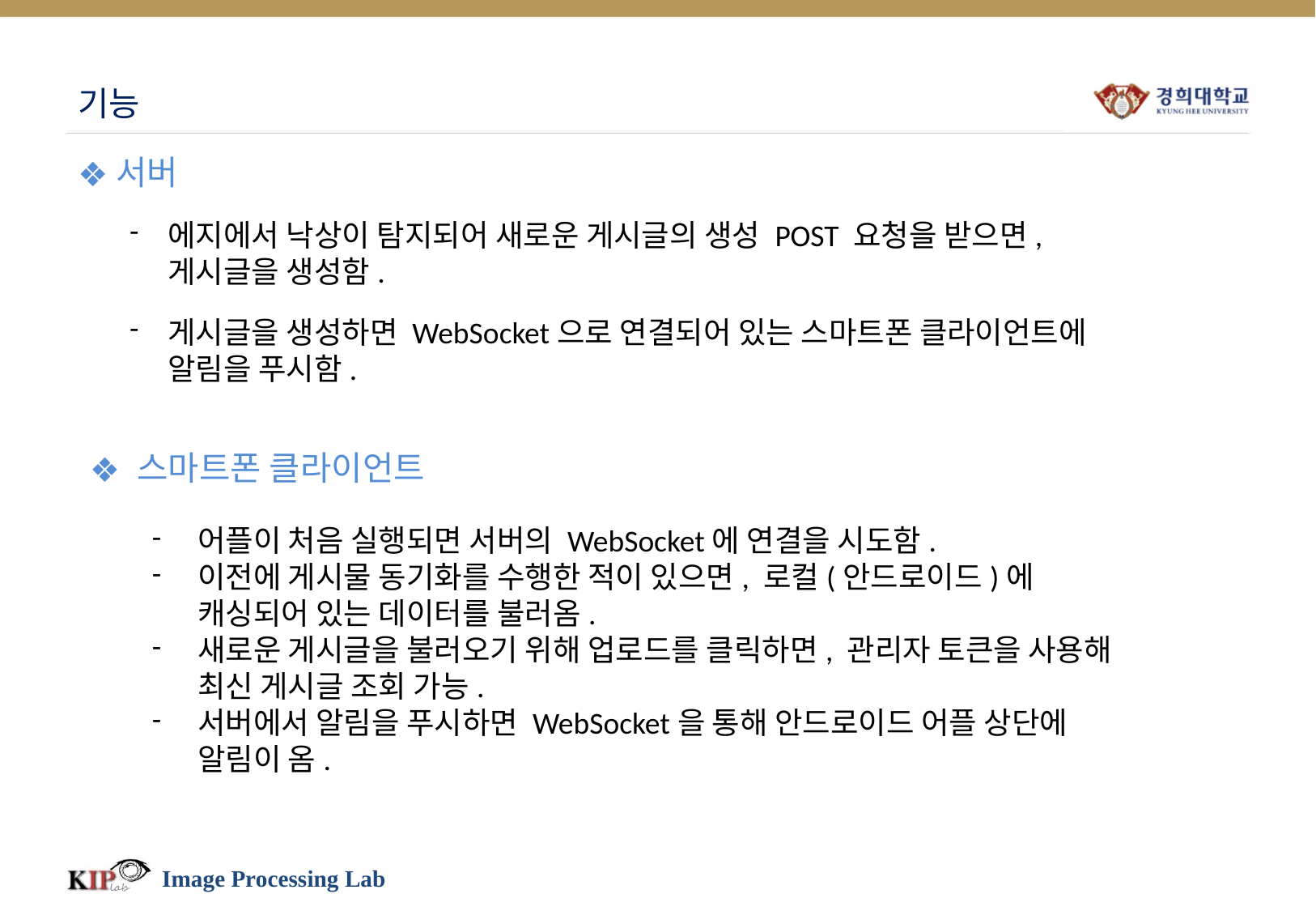

# 기능
서버
에지에서 낙상이 탐지되어 새로운 게시글의 생성 POST 요청을 받으면,
게시글을 생성함.
게시글을 생성하면 WebSocket으로 연결되어 있는 스마트폰 클라이언트에 알림을 푸시함.

스마트폰 클라이언트

어플이 처음 실행되면 서버의 WebSocket에 연결을 시도함.
이전에 게시물 동기화를 수행한 적이 있으면, 로컬(안드로이드)에 캐싱되어 있는 데이터를 불러옴.
새로운 게시글을 불러오기 위해 업로드를 클릭하면, 관리자 토큰을 사용해 최신 게시글 조회 가능.
서버에서 알림을 푸시하면 WebSocket을 통해 안드로이드 어플 상단에 알림이 옴.

Image Processing Lab